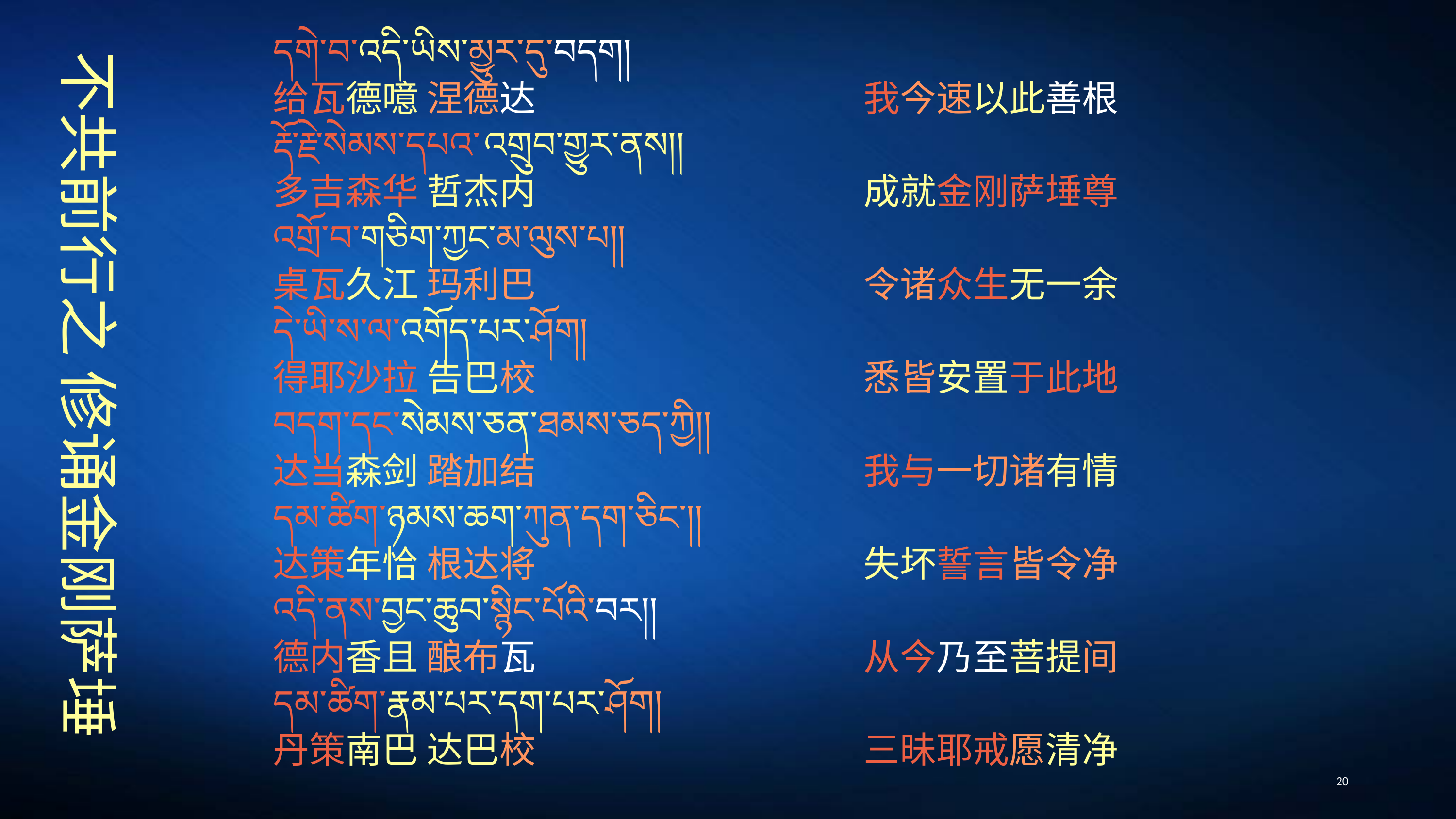

དགེ་བ་འདི་ཡིས་མྱུར་དུ་བདག།
给瓦德噫 涅德达　　　　　　　　　我今速以此善根
རྡོ་རྗེ་སེམས་དཔའ་འགྲུབ་གྱུར་ནས།།
多吉森华 哲杰内　　　　　　　　　成就金刚萨埵尊
འགྲོ་བ་གཅིག་ཀྱང་མ་ལུས་པ།།
桌瓦久江 玛利巴　　　　　　　　　令诸众生无一余
དེ་ཡི་ས་ལ་འགོད་པར་ཤོག།
得耶沙拉 告巴校　　　　　　　　　悉皆安置于此地
བདག་དང་སེམས་ཅན་ཐམས་ཅད་ཀྱི།།
达当森剑 踏加结　　　　　　　　　我与一切诸有情
དམ་ཚིག་ཉམས་ཆག་ཀུན་དག་ཅིང༌།།
达策年恰 根达将　　　　　　　　　失坏誓言皆令净
འདི་ནས་བྱང་ཆུབ་སྙིང་པོའི་བར།།
德内香且 酿布瓦　　　　　　　　　从今乃至菩提间
དམ་ཚིག་རྣམ་པར་དག་པར་ཤོག།
丹策南巴 达巴校　　　　　　　　　三昧耶戒愿清净

# 不共前行之 修诵金刚萨埵
20